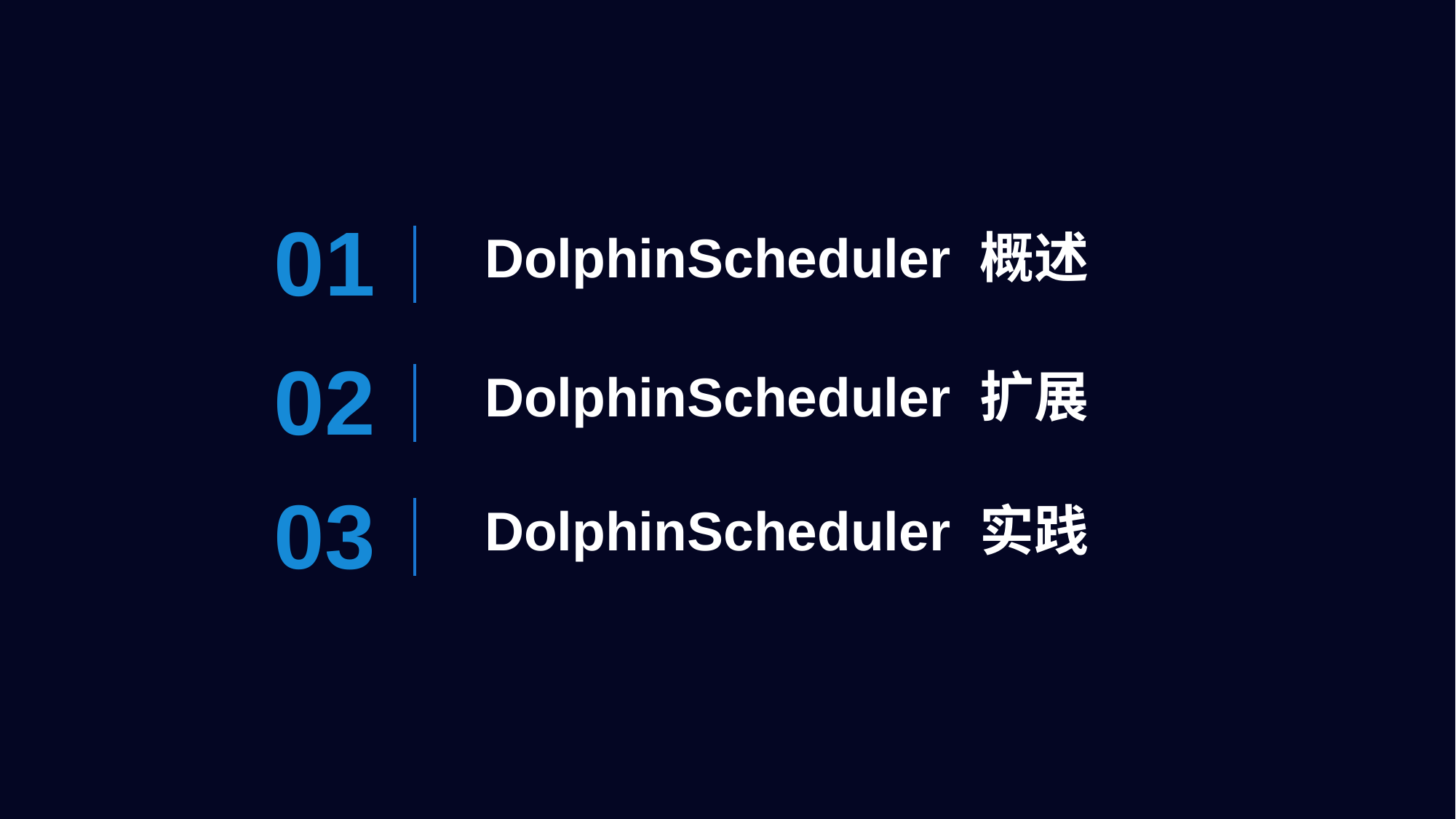

01
DolphinScheduler 概述
02
DolphinScheduler 扩展
03
DolphinScheduler 实践